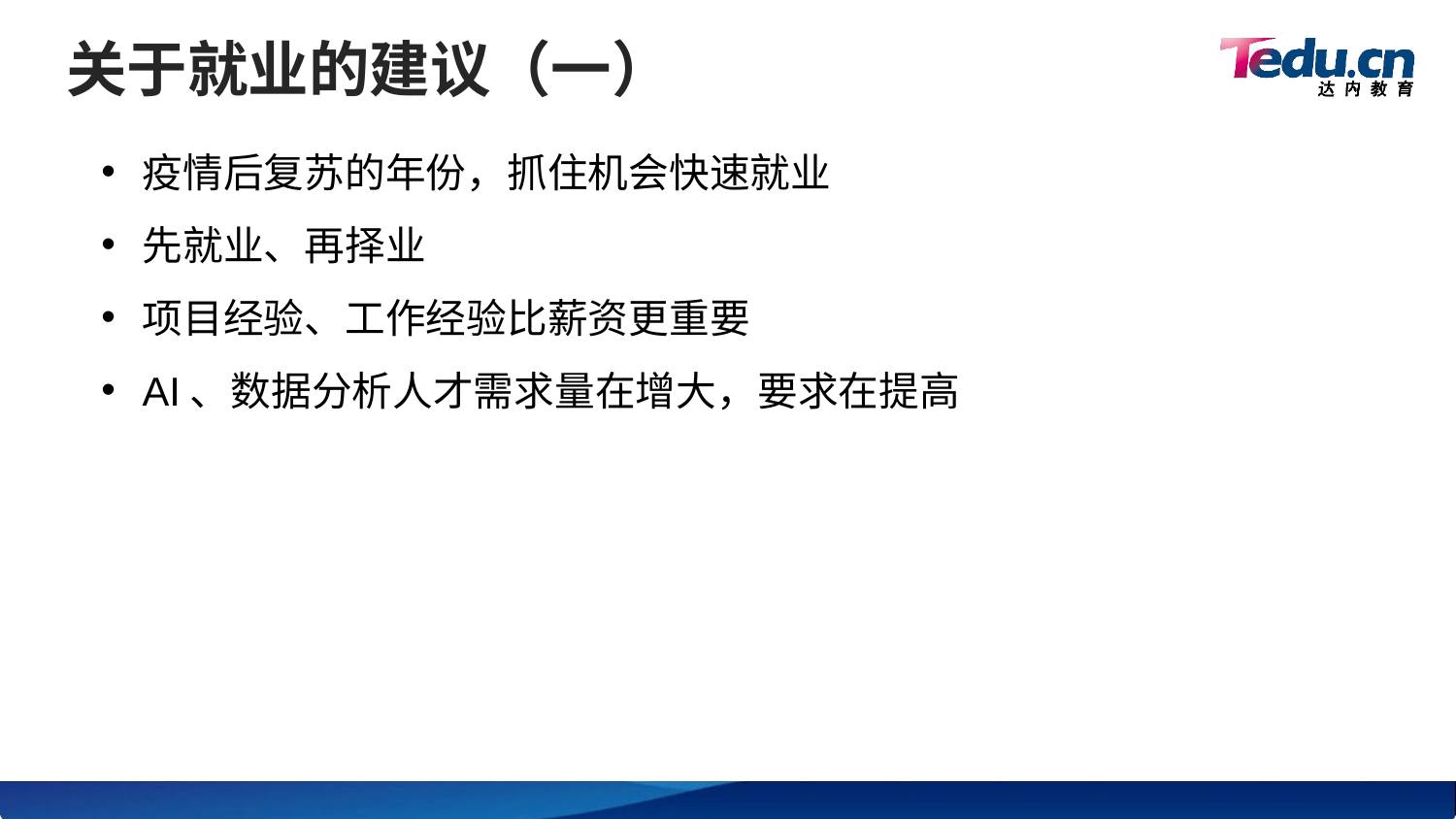

# 关于就业的建议（一）
疫情后复苏的年份，抓住机会快速就业
先就业、再择业
项目经验、工作经验比薪资更重要
AI、数据分析人才需求量在增大，要求在提高